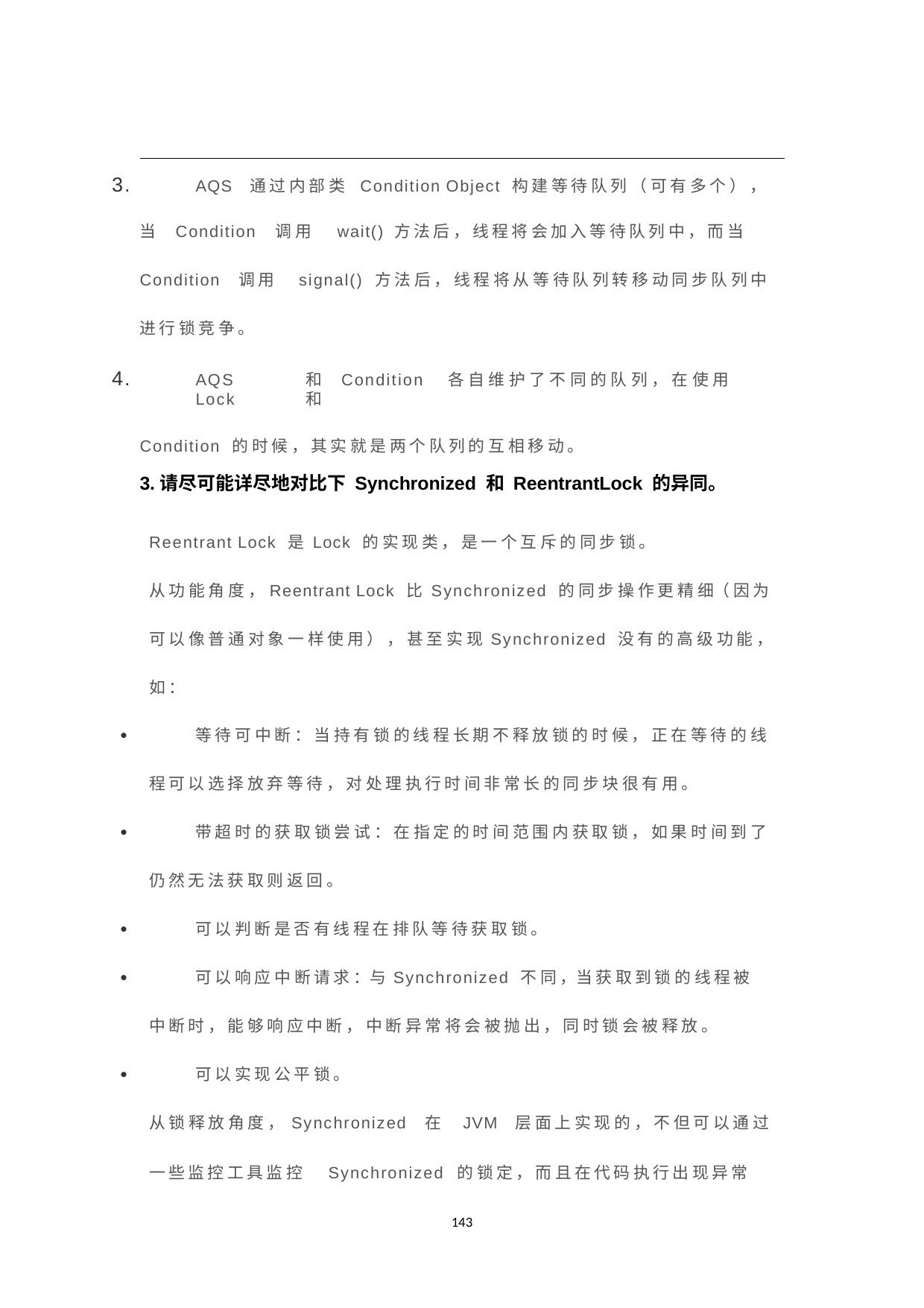

3.
AQS  通过内部类	Condition Object 构建等待队列（ 可有多个） ，
当	Condition  调 用	wait() 方 法 后 ， 线 程 将 会 加 入 等 待 队 列 中 ， 而 当
Condition  调 用	signal() 方 法后 ， 线 程将 从 等待 队 列 转移 动 同步 队 列 中 进行锁竞争。
4.
AQS	和	Condition	各 自 维 护 了 不 同 的 队 列 ， 在 使 用	Lock	和

Condition 的时候， 其实就是两个队列的互相移动。
3.请尽可能详尽地对比下 Synchronized 和 ReentrantLock 的异同。

Reentrant Lock 是 Lock 的实现类， 是一个互斥的同步锁。
从功能角度，Reentrant Lock 比 Synchronized 的同步操作更精细（ 因 为可以像普通对象一样使用） ， 甚至实现 Synchronized 没有的高级功 能， 如：
等待可中断： 当持有锁的线程长期不释放锁的时候， 正在等待的线
•
程可以选择放弃等待， 对处理执行时间非常长的同步块很有用。
带超时的获取锁尝试： 在指定的时间范围内获取锁， 如果时间到了
•
仍然无法获取则返回。
可以判断是否有线程在排队等待获取锁。
•
可以响应中断请求：与 Synchronized 不同，当获取到锁的线程被
•
中断时， 能够响应中断， 中断异常将会被抛出， 同时锁会被释放。
可以实现公平锁。
•
从 锁释 放 角 度， Synchronized  在	JVM  层 面上 实 现 的， 不 但 可以 通 过

一 些 监 控 工 具 监 控	Synchronized 的 锁 定 ， 而 且 在 代 码 执 行 出 现 异 常
143